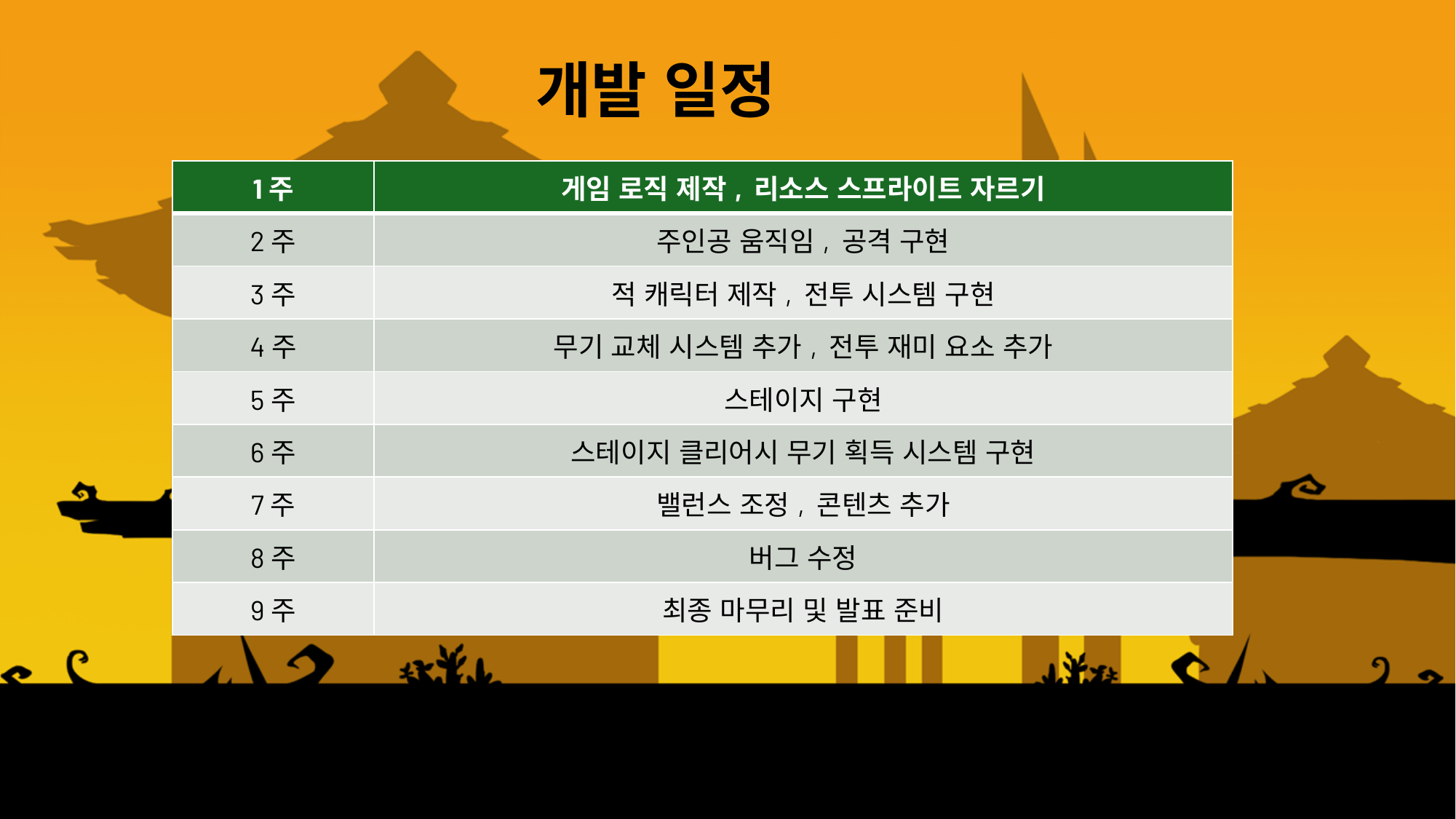

개발 일정
| 1주 | 게임 로직 제작, 리소스 스프라이트 자르기 |
| --- | --- |
| 2주 | 주인공 움직임, 공격 구현 |
| 3주 | 적 캐릭터 제작, 전투 시스템 구현 |
| 4주 | 무기 교체 시스템 추가, 전투 재미 요소 추가 |
| 5주 | 스테이지 구현 |
| 6주 | 스테이지 클리어시 무기 획득 시스템 구현 |
| 7주 | 밸런스 조정, 콘텐츠 추가 |
| 8주 | 버그 수정 |
| 9주 | 최종 마무리 및 발표 준비 |